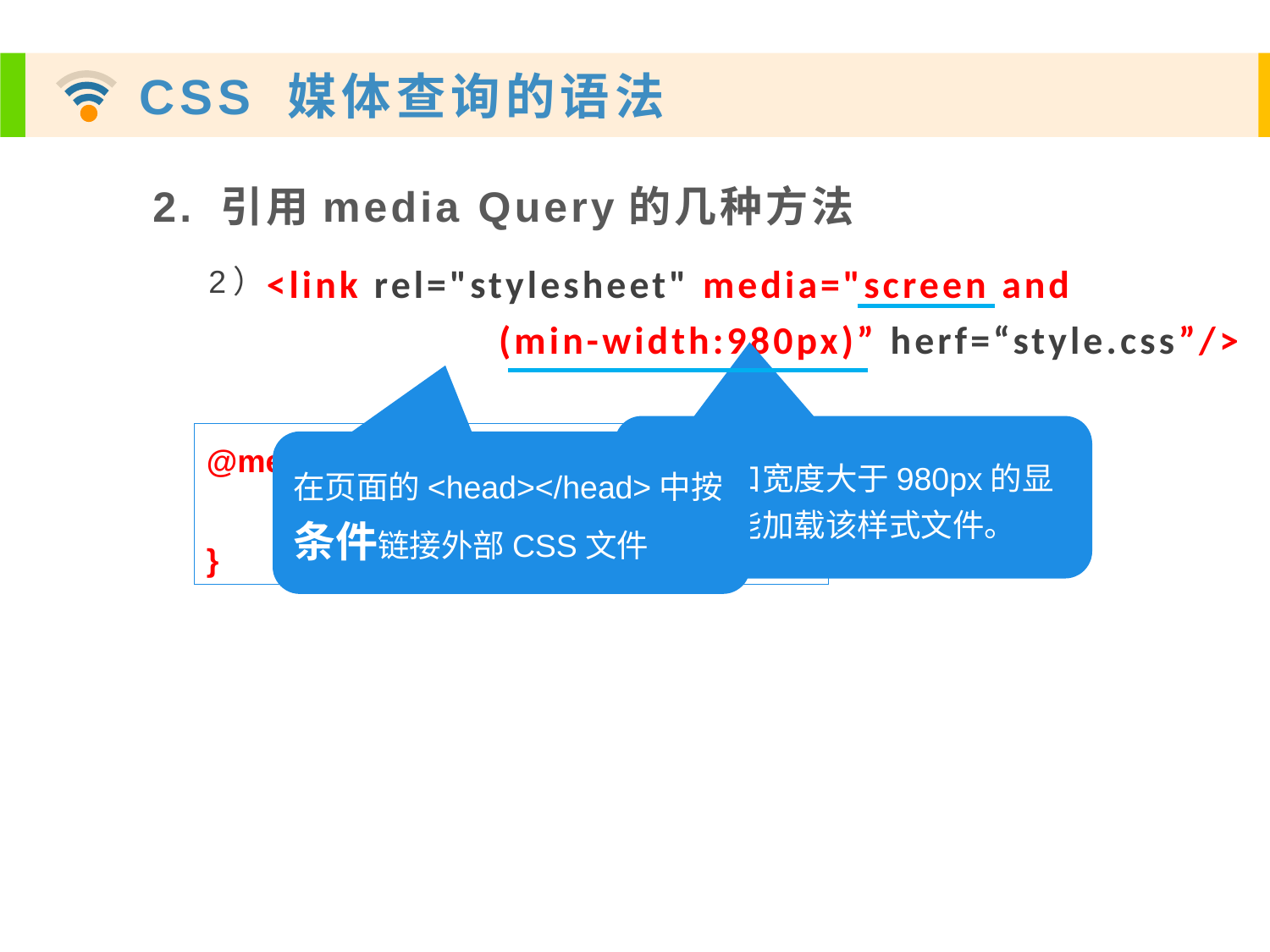

2. 引用media Query的几种方法
<link rel="stylesheet" media="screen and
                   (min-width:980px)” herf=“style.css”/>

2）
只有视口宽度大于980px的显示屏才能加载该样式文件。
@media  screen and  (min-width:980px){

}
在页面的<head></head>中按条件链接外部CSS文件